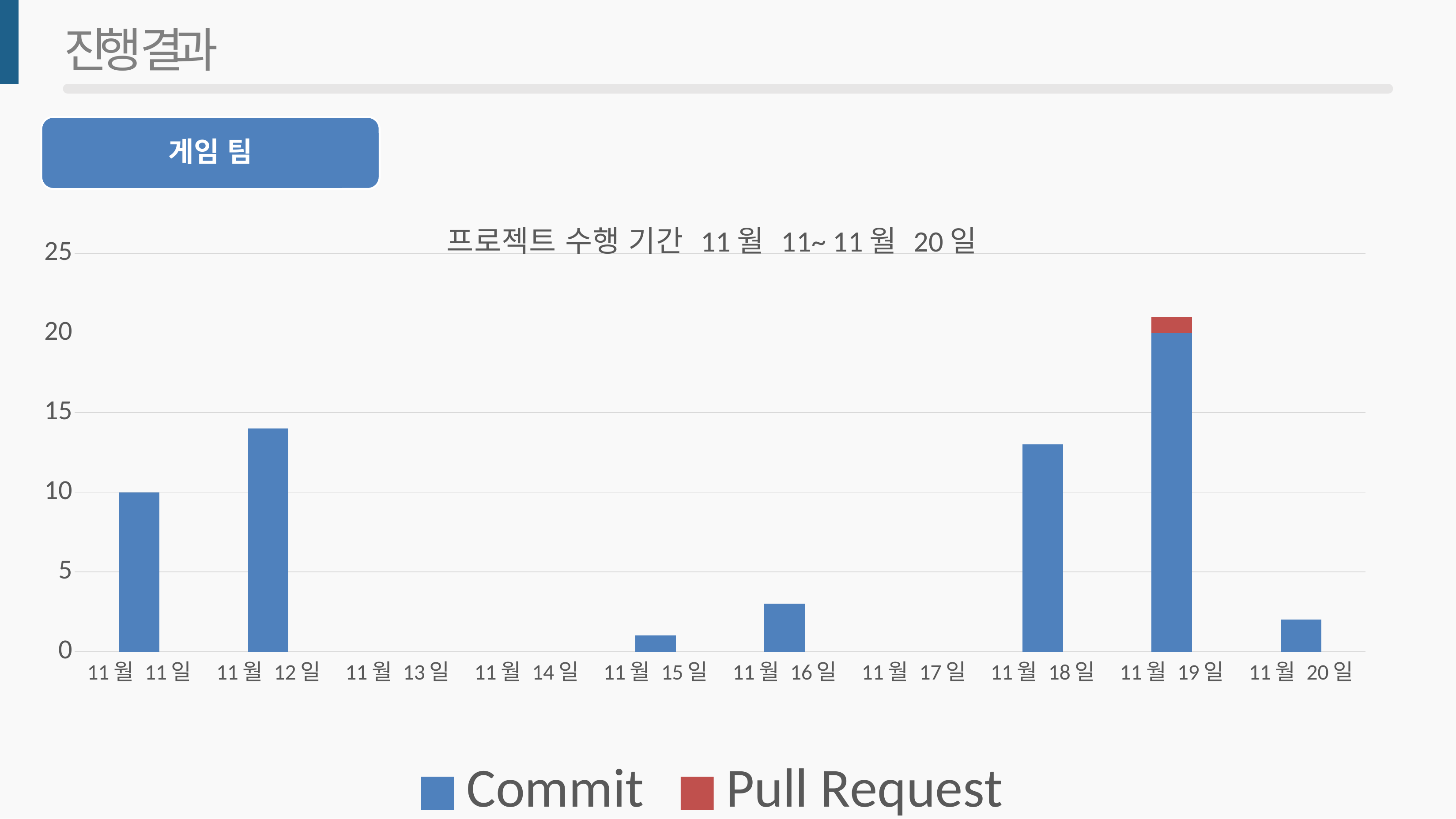

# 진행  결과

게임 팀

### Chart: 프로젝트 수행 기간 11월 11~ 11월 20일

| Category | Commit | Pull Request | 계열 3 |
|---|---|---|---|
| 43050 | 10.0 | None | None |
| 43051 | 14.0 | None | None |
| 43054 | 1.0 | None | None |
| 43055 | 3.0 | None | None |
| 43057 | 13.0 | None | None |
| 43058 | 20.0 | 1.0 | None |
| 43059 | 2.0 | None | None |